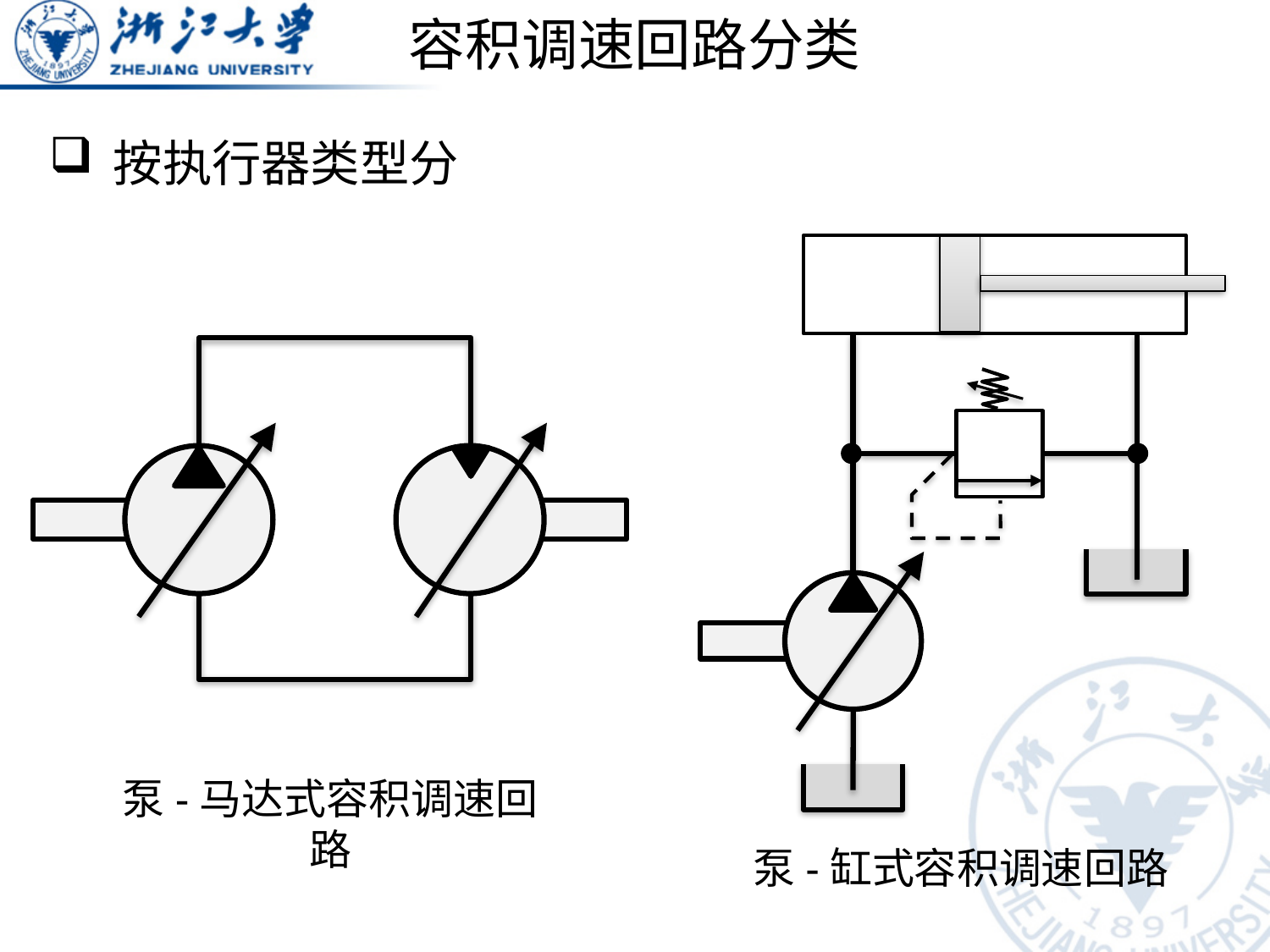

# 容积调速回路分类
按执行器类型分

泵-马达式容积调速回路
泵-缸式容积调速回路